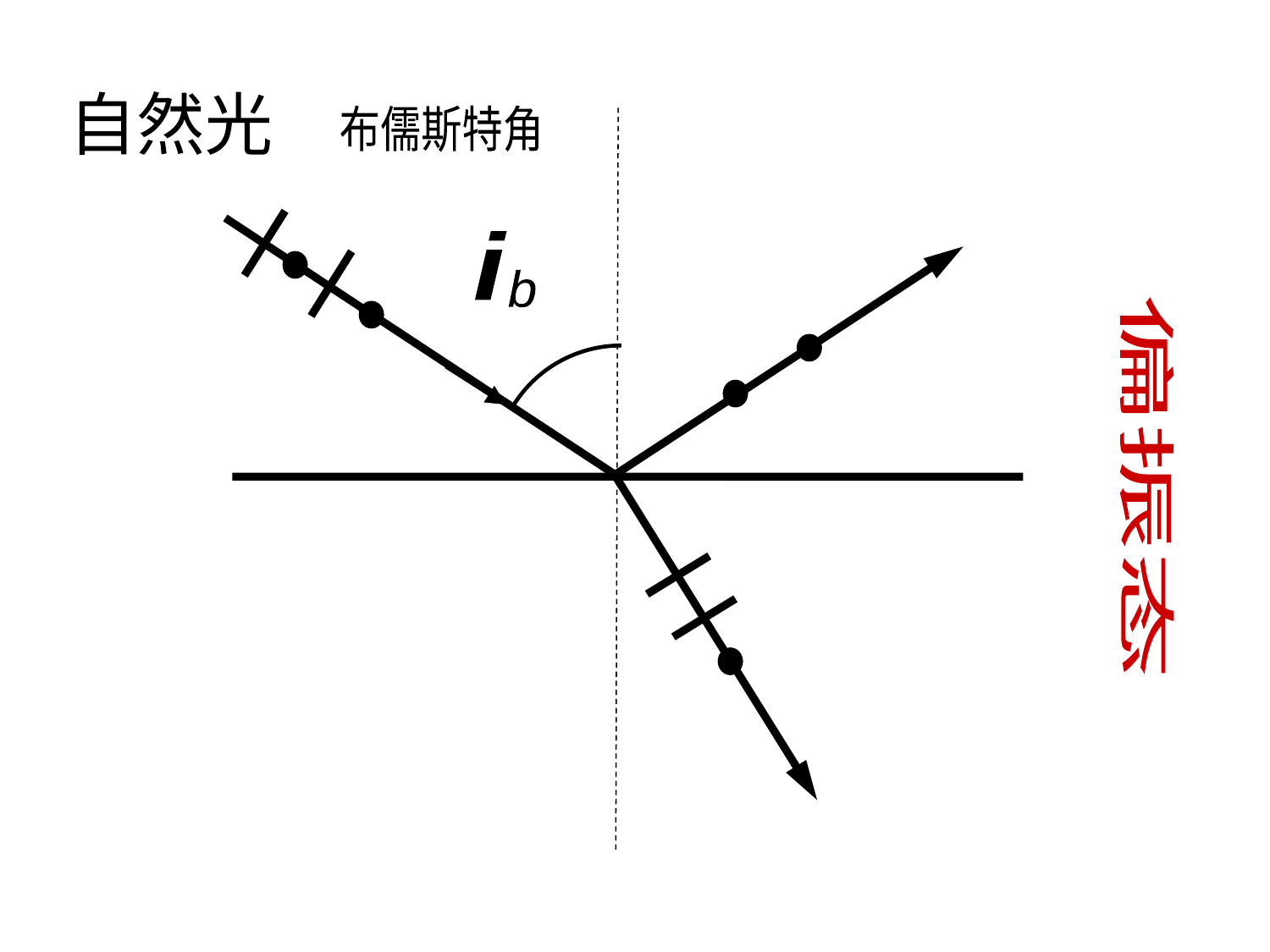

续
自然光
布儒斯特角

？

偏振态
？

i

b